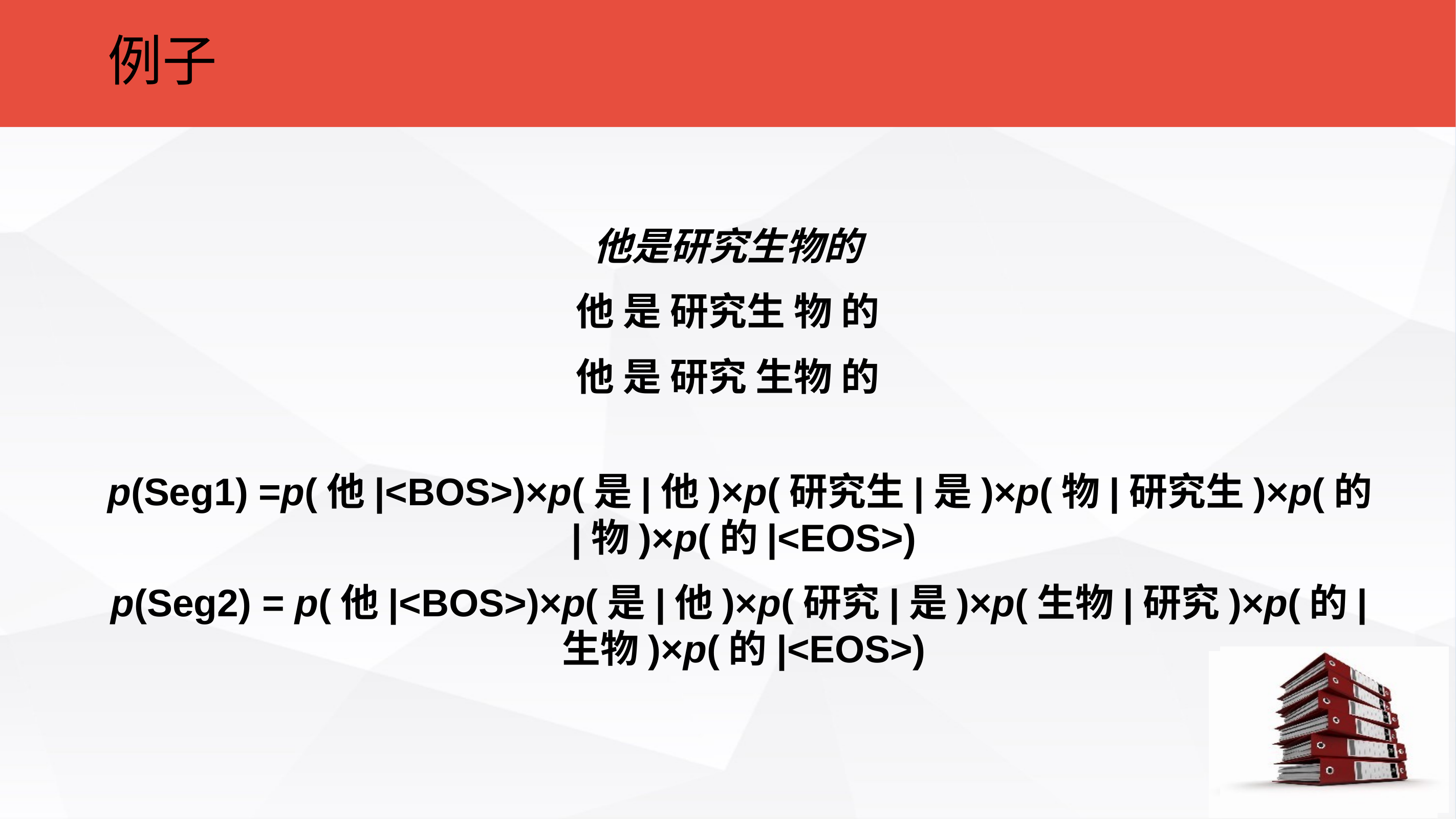

例子
他是研究生物的
他 是 研究生 物 的
他 是 研究 生物 的

p(Seg1) =p(他|<BOS>)×p(是|他)×p(研究生|是)×p(物|研究生)×p(的|物)×p(的|<EOS>)
p(Seg2) = p(他|<BOS>)×p(是|他)×p(研究|是)×p(生物|研究)×p(的|生物)×p(的|<EOS>)